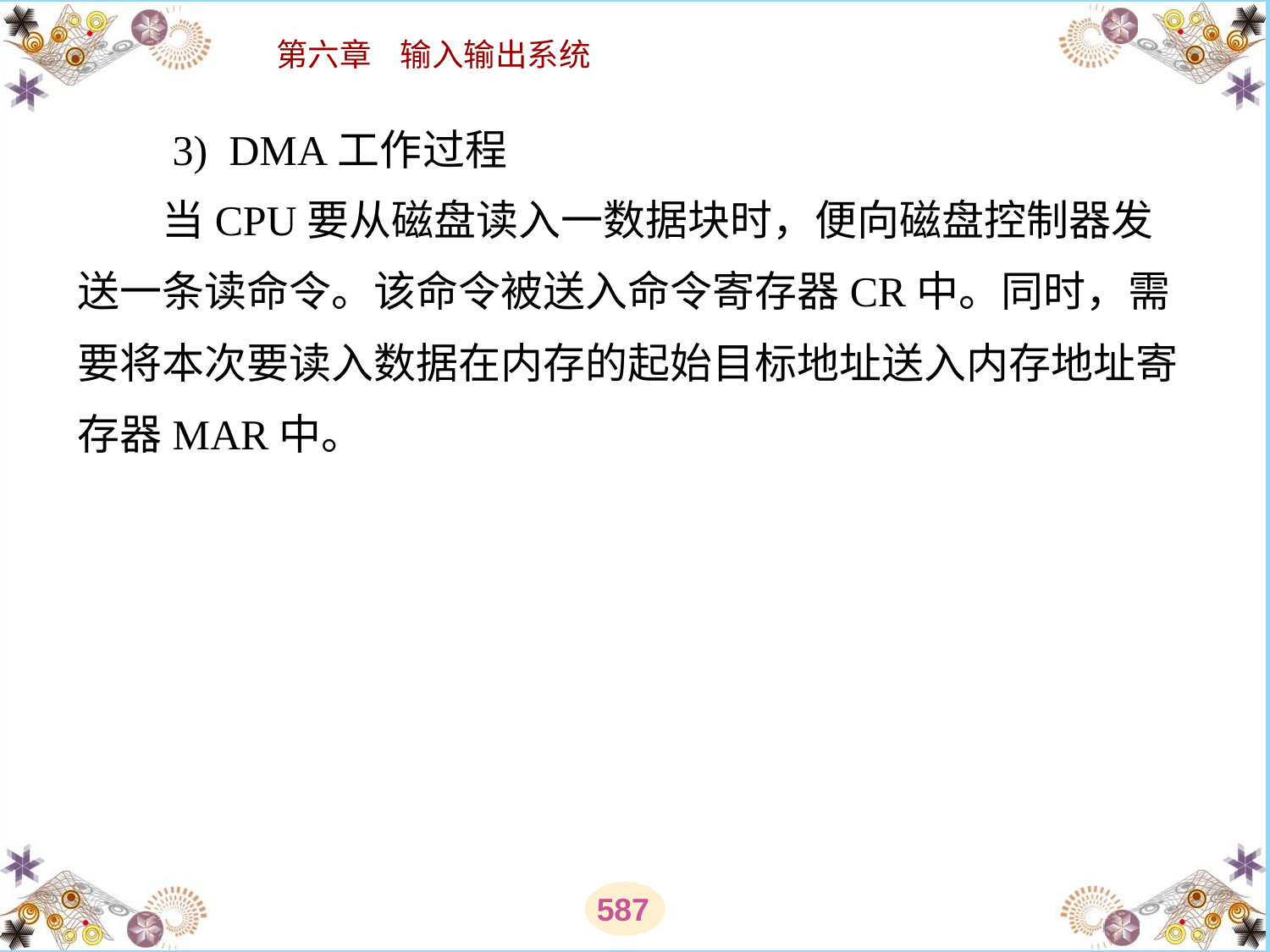

# 3)  DMA工作过程 　　当CPU要从磁盘读入一数据块时，便向磁盘控制器发送一条读命令。该命令被送入命令寄存器CR中。同时，需要将本次要读入数据在内存的起始目标地址送入内存地址寄存器MAR中。